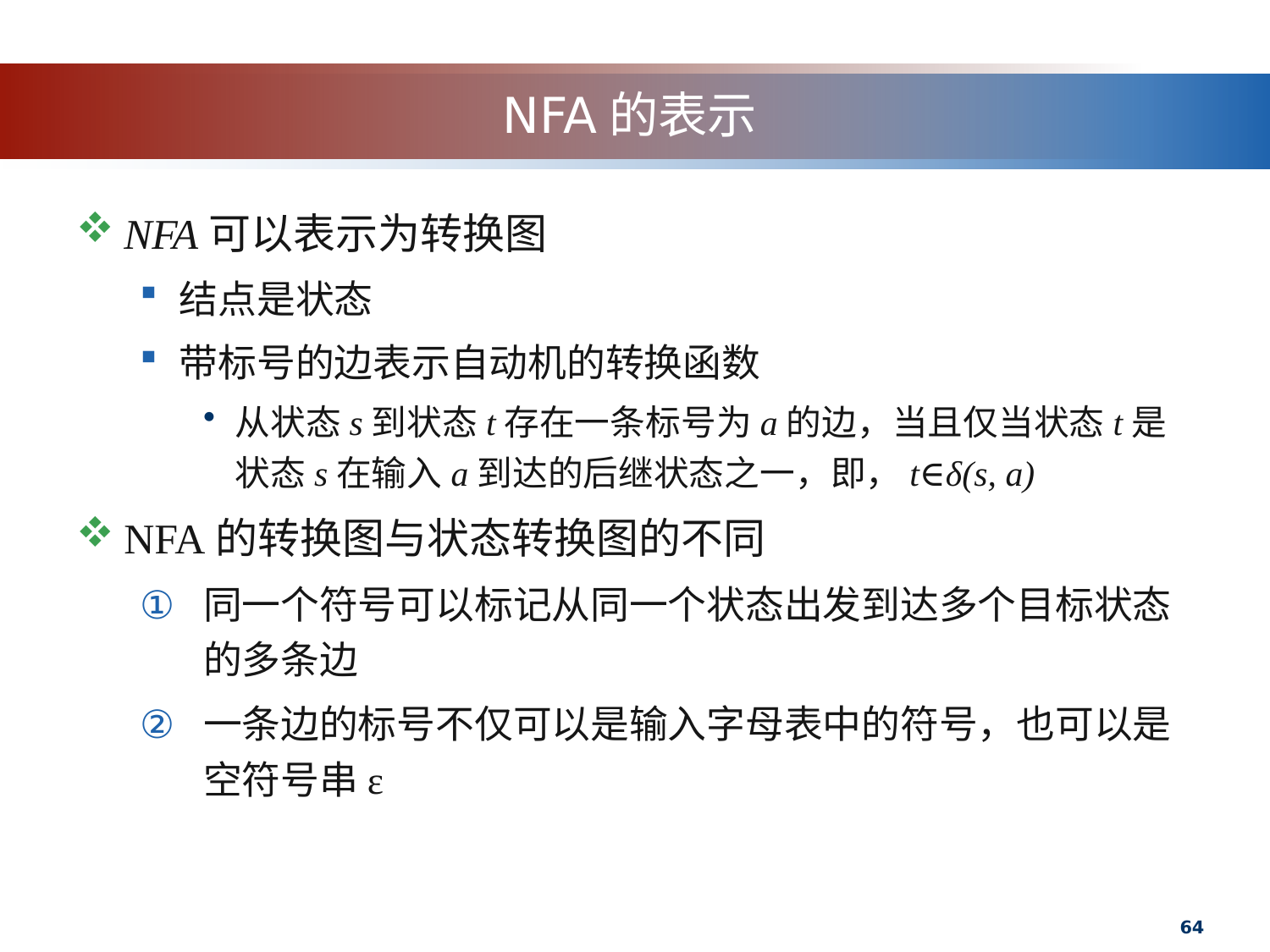

# NFA的表示
NFA可以表示为转换图
结点是状态
带标号的边表示自动机的转换函数
从状态s到状态t存在一条标号为a的边，当且仅当状态t是状态s在输入a到达的后继状态之一，即，t∈δ(s, a)
NFA的转换图与状态转换图的不同
同一个符号可以标记从同一个状态出发到达多个目标状态的多条边
一条边的标号不仅可以是输入字母表中的符号，也可以是空符号串ε
64